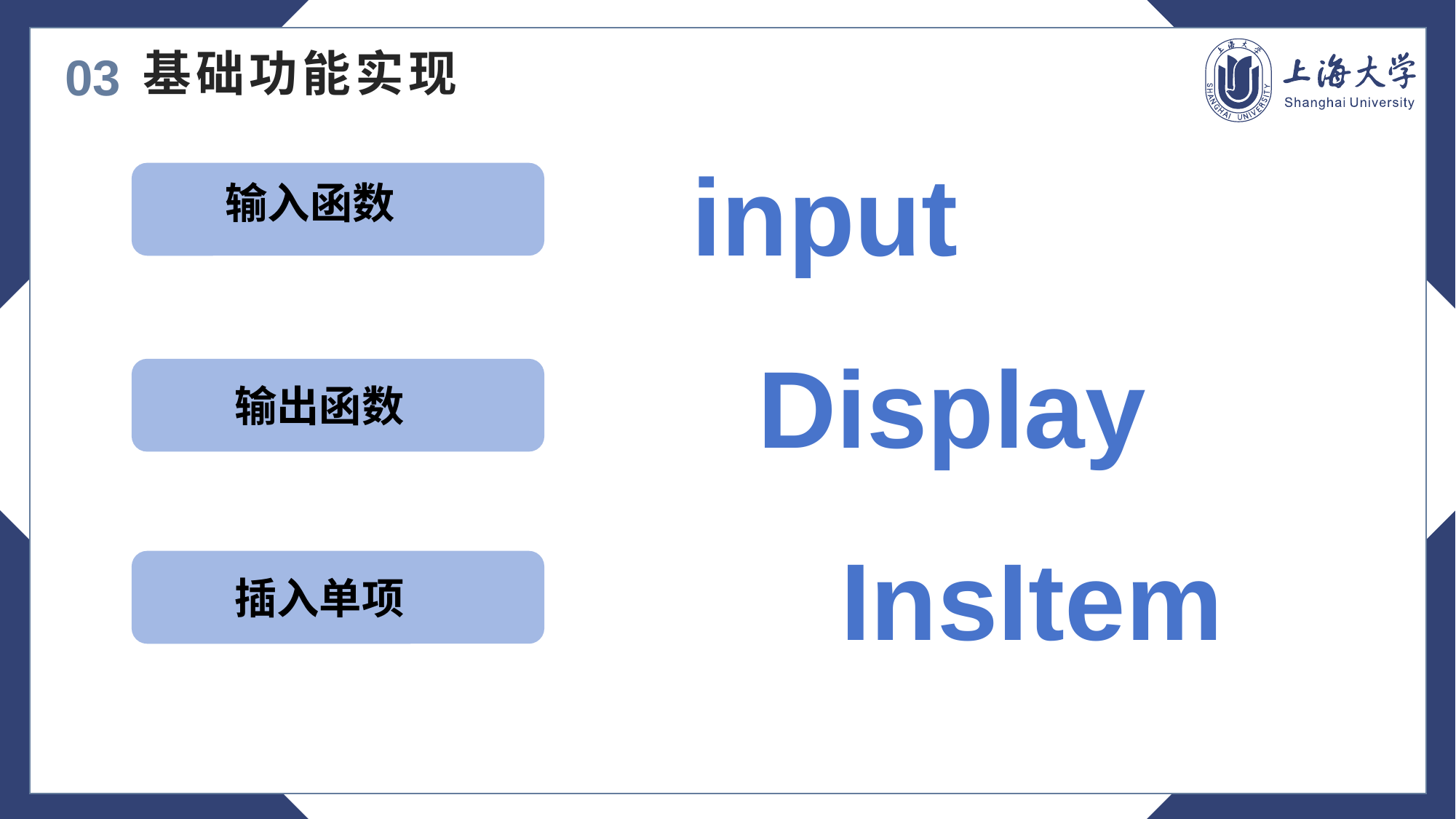

基础功能实现
03
input

输入函数
Display

输出函数
InsItem

插入单项